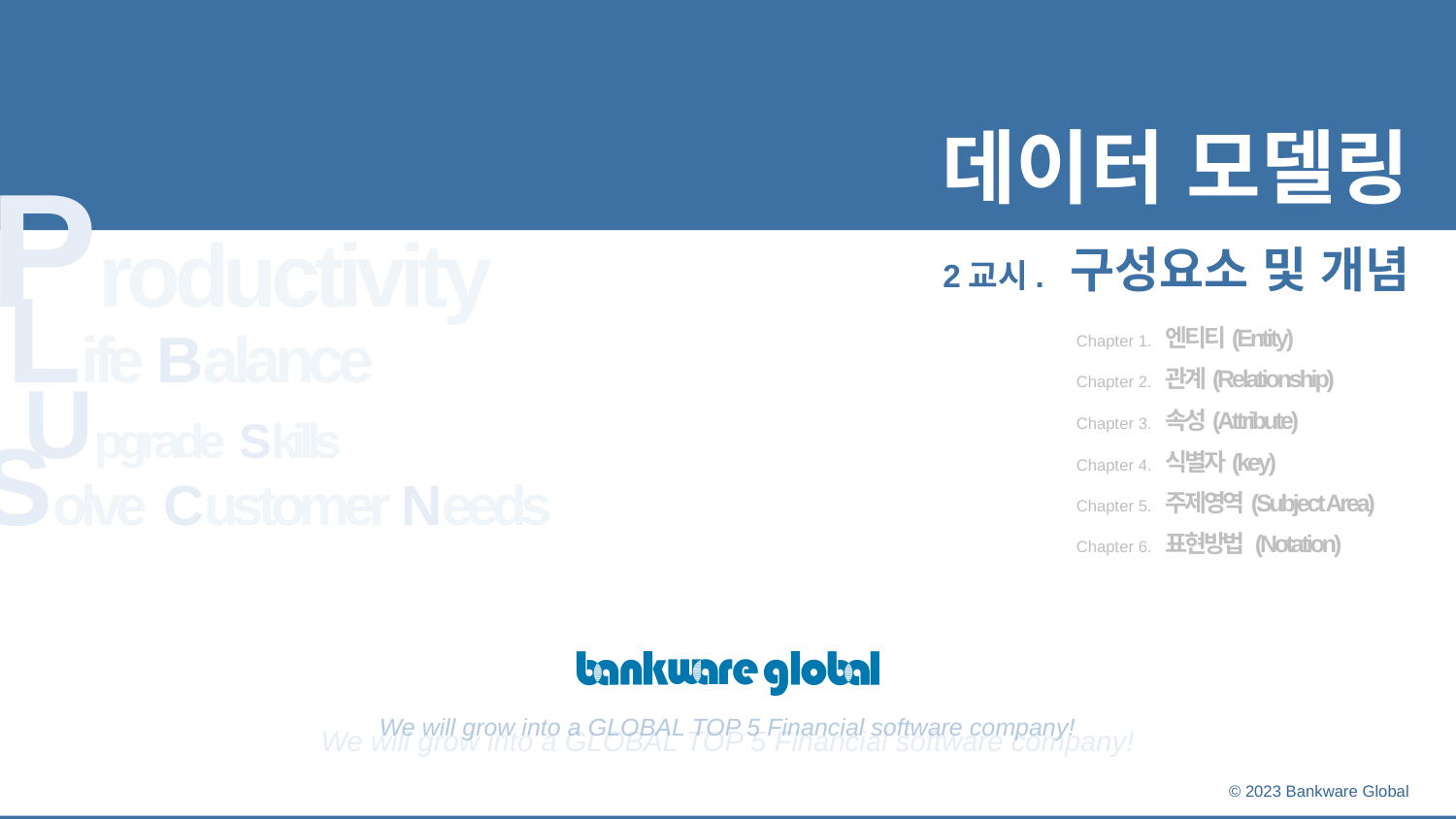

# 데이터 모델링
2교시.  구성요소 및 개념
Chapter 1.  엔티티(Entity)
Chapter 2.  관계(Relationship)
Chapter 3.  속성(Attribute)
Chapter 4.  식별자(key)
Chapter 5.  주제영역(Subject Area)
Chapter 6.  표현방법 (Notation)